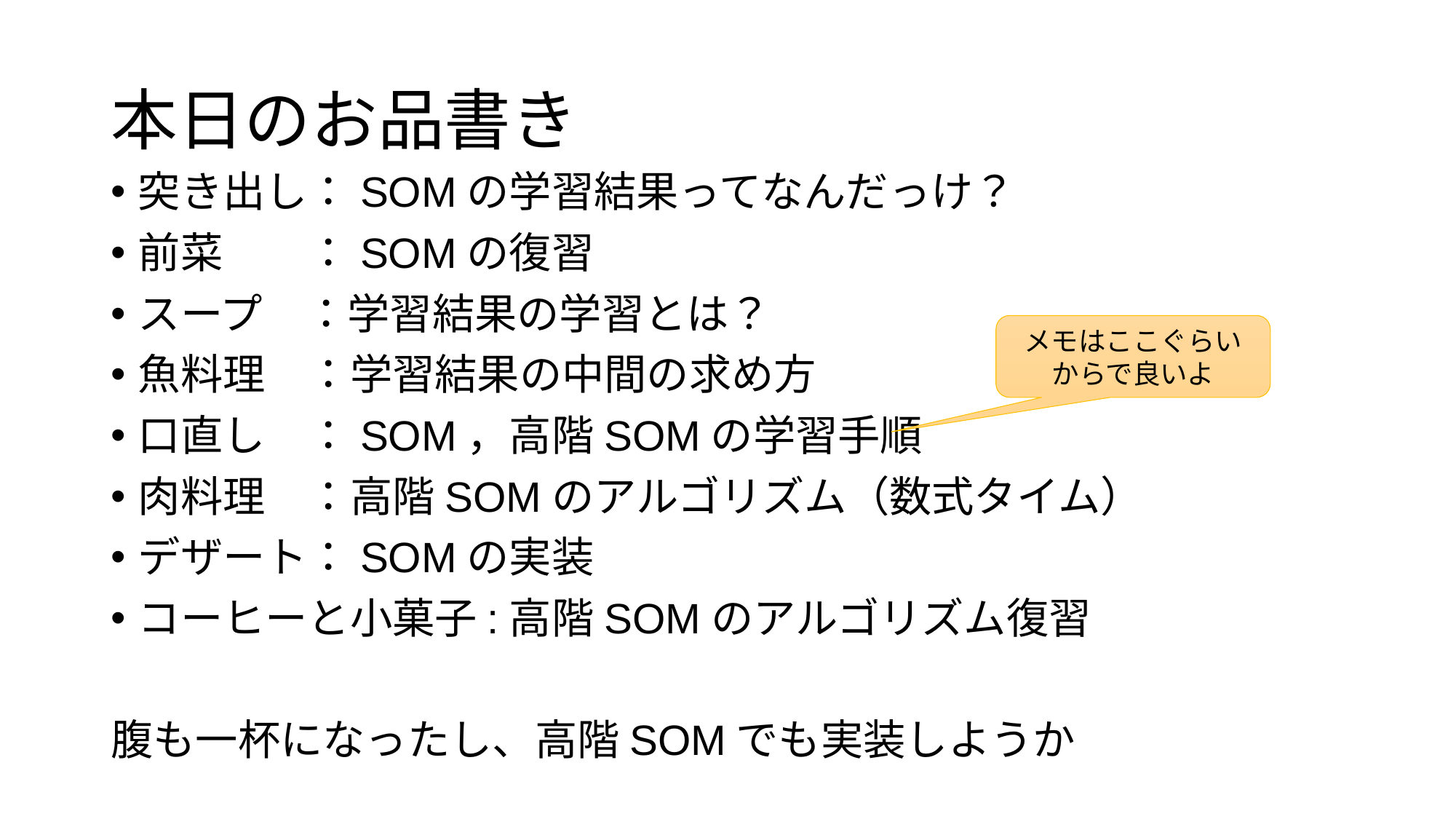

# 本日のお品書き
突き出し：SOMの学習結果ってなんだっけ？
前菜　　：SOMの復習
スープ　：学習結果の学習とは？
魚料理　：学習結果の中間の求め方
口直し　：SOM，高階SOMの学習手順
肉料理　：高階SOMのアルゴリズム（数式タイム）
デザート：SOMの実装
コーヒーと小菓子:高階SOMのアルゴリズム復習

腹も一杯になったし、高階SOMでも実装しようか
メモはここぐらいからで良いよ